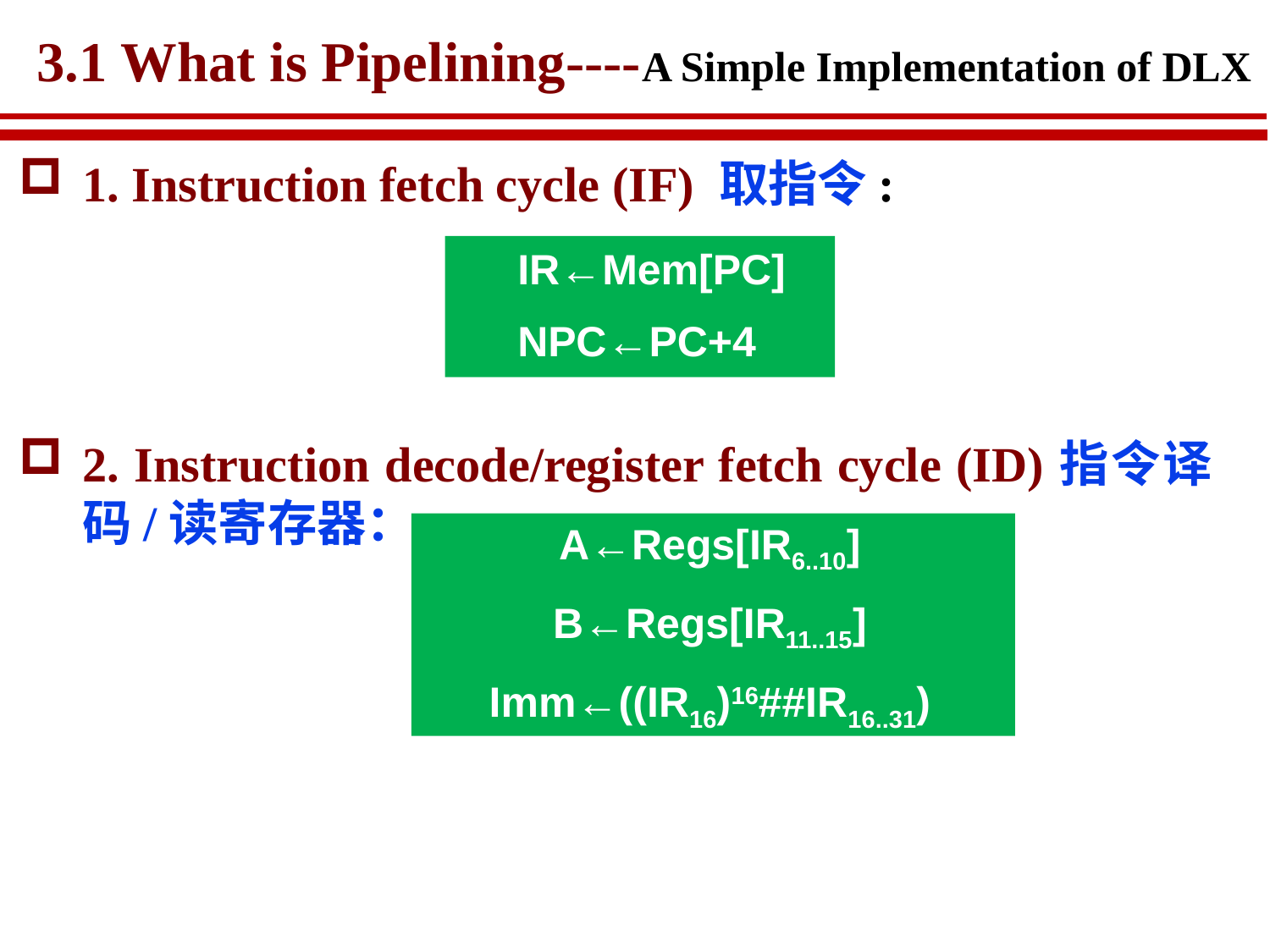

# 3.1 What is Pipelining----A Simple Implementation of DLX
1. Instruction fetch cycle (IF) 取指令:
IR←Mem[PC]
NPC←PC+4

2. Instruction decode/register fetch cycle (ID)指令译码/读寄存器：
A←Regs[IR6..10]
B←Regs[IR11..15]
Imm←((IR16)16##IR16..31)